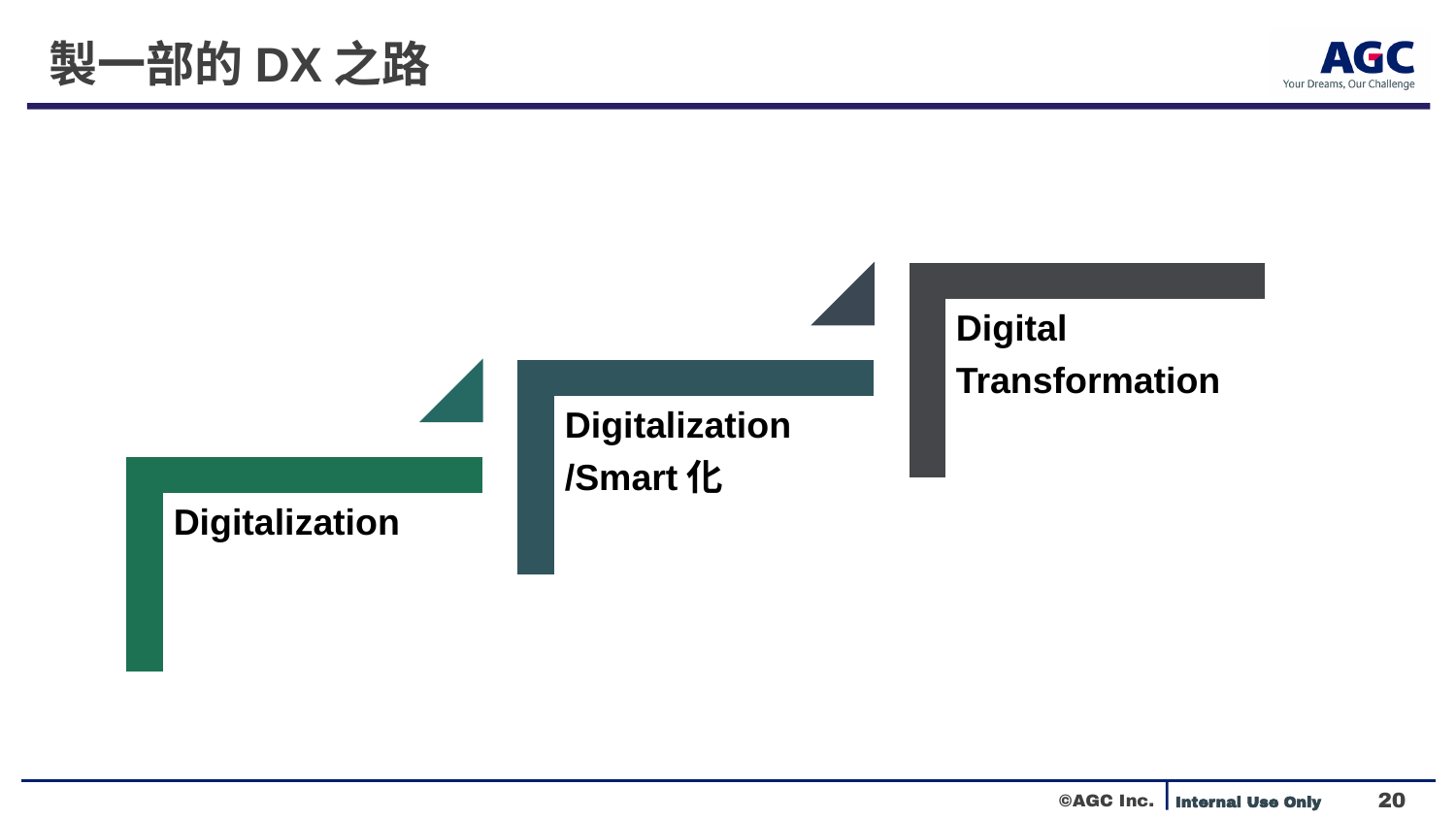

# 製一部的DX之路
Digitalization
Digitalization
/Smart化
Digital
Transformation